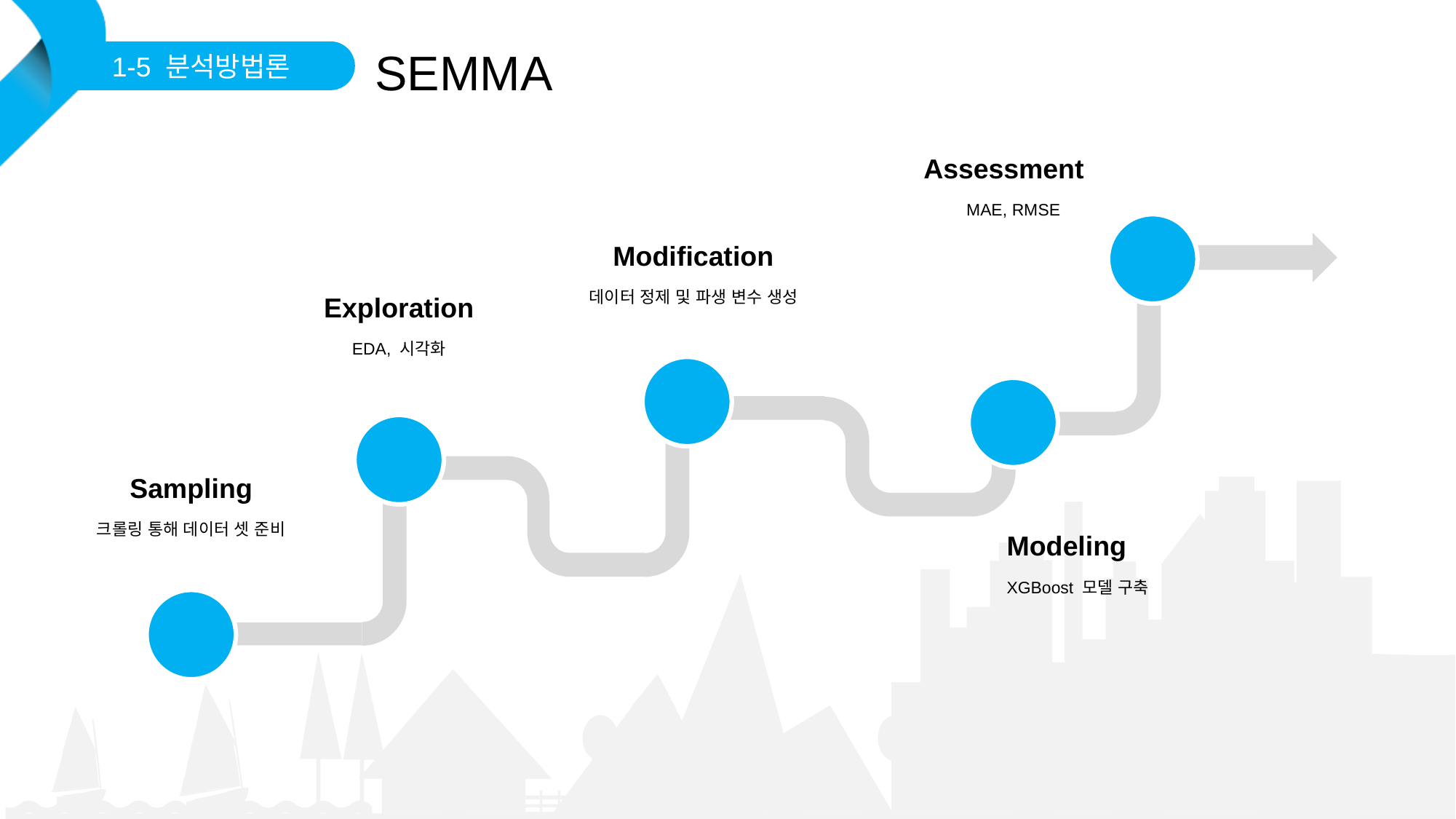

# SEMMA
1-5 분석방법론
Assessment
MAE, RMSE

Modification
데이터 정제 및 파생 변수 생성

Exploration
EDA, 시각화

Sampling
크롤링 통해 데이터 셋 준비

Modeling
XGBoost 모델 구축